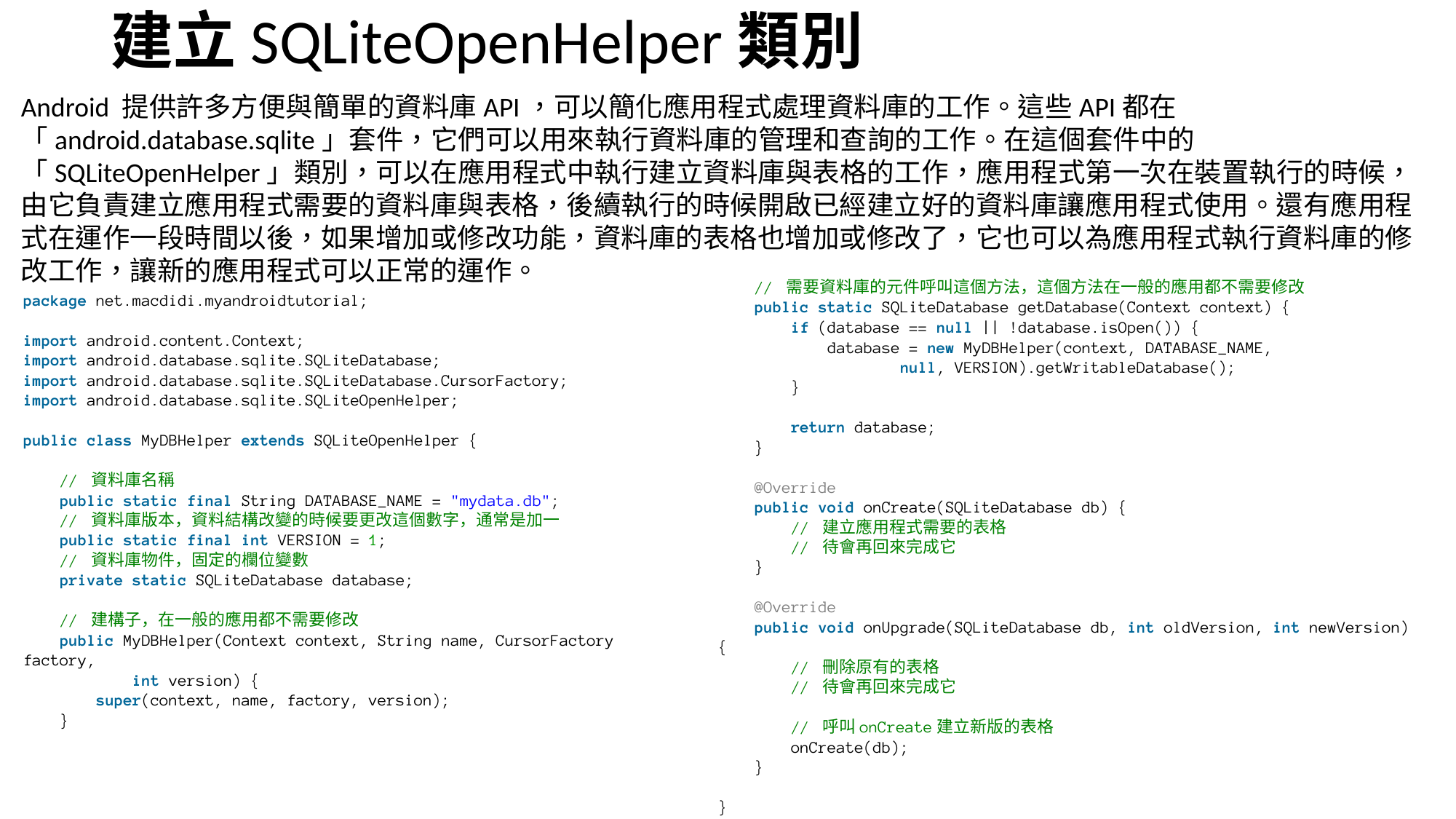

# 建立SQLiteOpenHelper類別
Android 提供許多方便與簡單的資料庫API，可以簡化應用程式處理資料庫的工作。這些API都在「android.database.sqlite」套件，它們可以用來執行資料庫的管理和查詢的工作。在這個套件中的「SQLiteOpenHelper」類別，可以在應用程式中執行建立資料庫與表格的工作，應用程式第一次在裝置執行的時候，由它負責建立應用程式需要的資料庫與表格，後續執行的時候開啟已經建立好的資料庫讓應用程式使用。還有應用程式在運作一段時間以後，如果增加或修改功能，資料庫的表格也增加或修改了，它也可以為應用程式執行資料庫的修改工作，讓新的應用程式可以正常的運作。
    // 需要資料庫的元件呼叫這個方法，這個方法在一般的應用都不需要修改
    public static SQLiteDatabase getDatabase(Context context) {
        if (database == null || !database.isOpen()) {
            database = new MyDBHelper(context, DATABASE_NAME,
                    null, VERSION).getWritableDatabase();
        }

        return database;
    }

    @Override
    public void onCreate(SQLiteDatabase db) {
        // 建立應用程式需要的表格
        // 待會再回來完成它
    }

    @Override
    public void onUpgrade(SQLiteDatabase db, int oldVersion, int newVersion) {
        // 刪除原有的表格
        // 待會再回來完成它

        // 呼叫onCreate建立新版的表格
        onCreate(db);
    }

}
package net.macdidi.myandroidtutorial;

import android.content.Context;
import android.database.sqlite.SQLiteDatabase;
import android.database.sqlite.SQLiteDatabase.CursorFactory;
import android.database.sqlite.SQLiteOpenHelper;

public class MyDBHelper extends SQLiteOpenHelper {

    // 資料庫名稱
    public static final String DATABASE_NAME = "mydata.db";
    // 資料庫版本，資料結構改變的時候要更改這個數字，通常是加一
    public static final int VERSION = 1;
    // 資料庫物件，固定的欄位變數
    private static SQLiteDatabase database;

    // 建構子，在一般的應用都不需要修改
    public MyDBHelper(Context context, String name, CursorFactory factory,
            int version) {
        super(context, name, factory, version);
    }